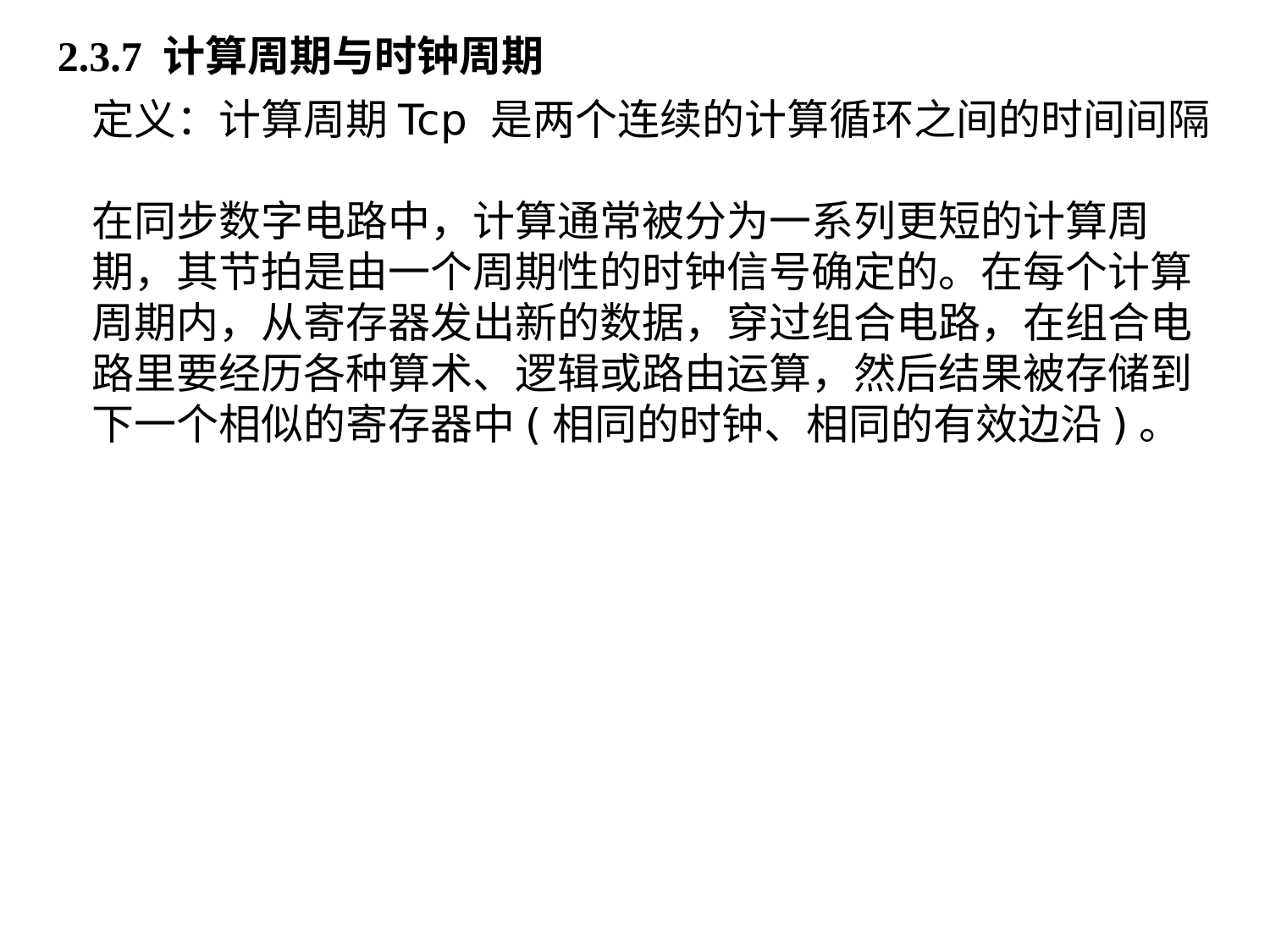

2.3.7 计算周期与时钟周期

定义：计算周期Tcp 是两个连续的计算循环之间的时间间隔

在同步数字电路中，计算通常被分为一系列更短的计算周期，其节拍是由一个周期性的时钟信号确定的。在每个计算周期内，从寄存器发出新的数据，穿过组合电路，在组合电路里要经历各种算术、逻辑或路由运算，然后结果被存储到下一个相似的寄存器中(相同的时钟、相同的有效边沿)。